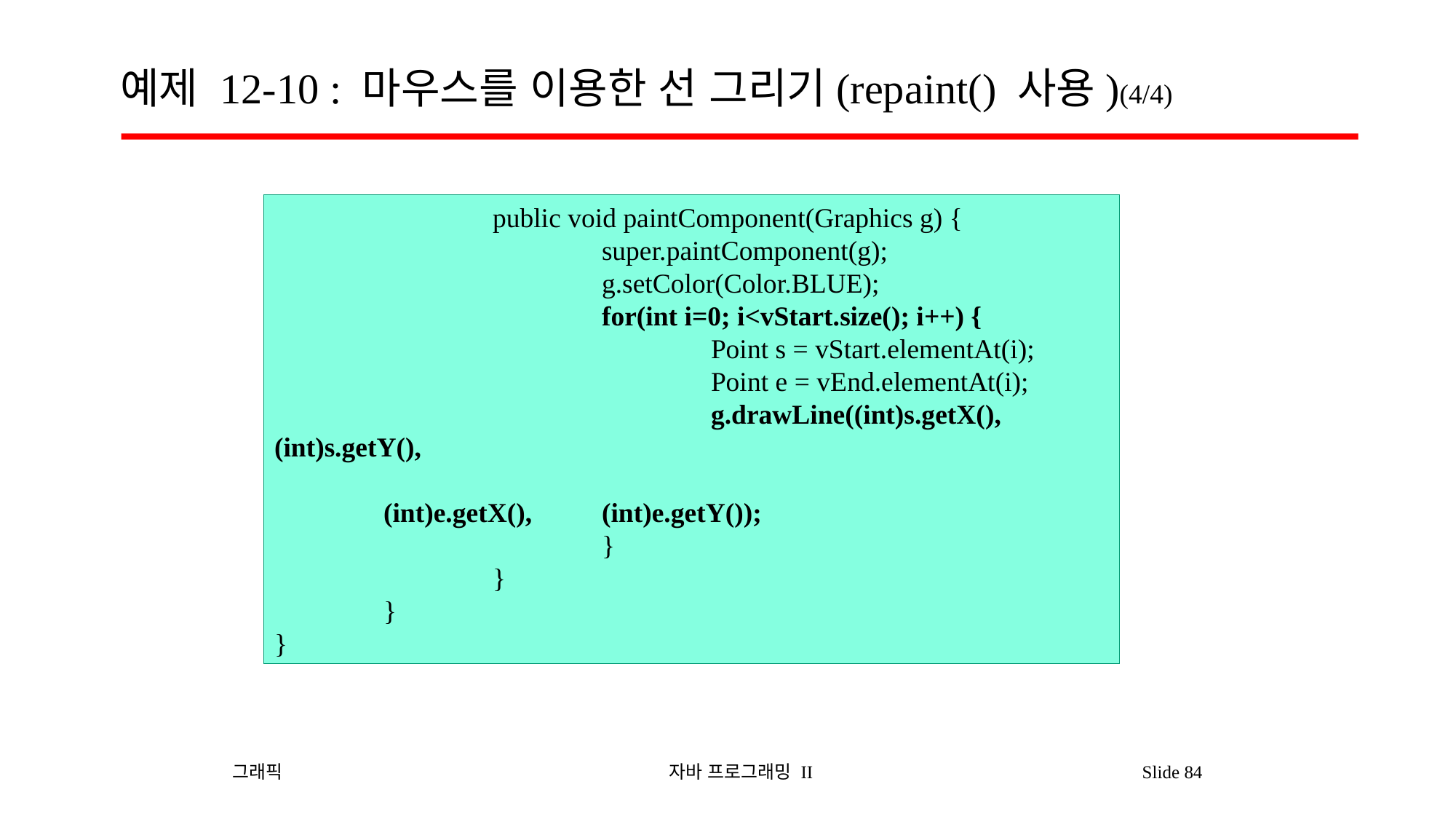

# 예제 12-10 : 마우스를 이용한 선 그리기(repaint() 사용)(4/4)
		public void paintComponent(Graphics g) {
			super.paintComponent(g);
			g.setColor(Color.BLUE);
			for(int i=0; i<vStart.size(); i++) {
				Point s = vStart.elementAt(i);
				Point e = vEnd.elementAt(i);
				g.drawLine((int)s.getX(), (int)s.getY(),
								(int)e.getX(), 	(int)e.getY());
			}
		}
	}
}